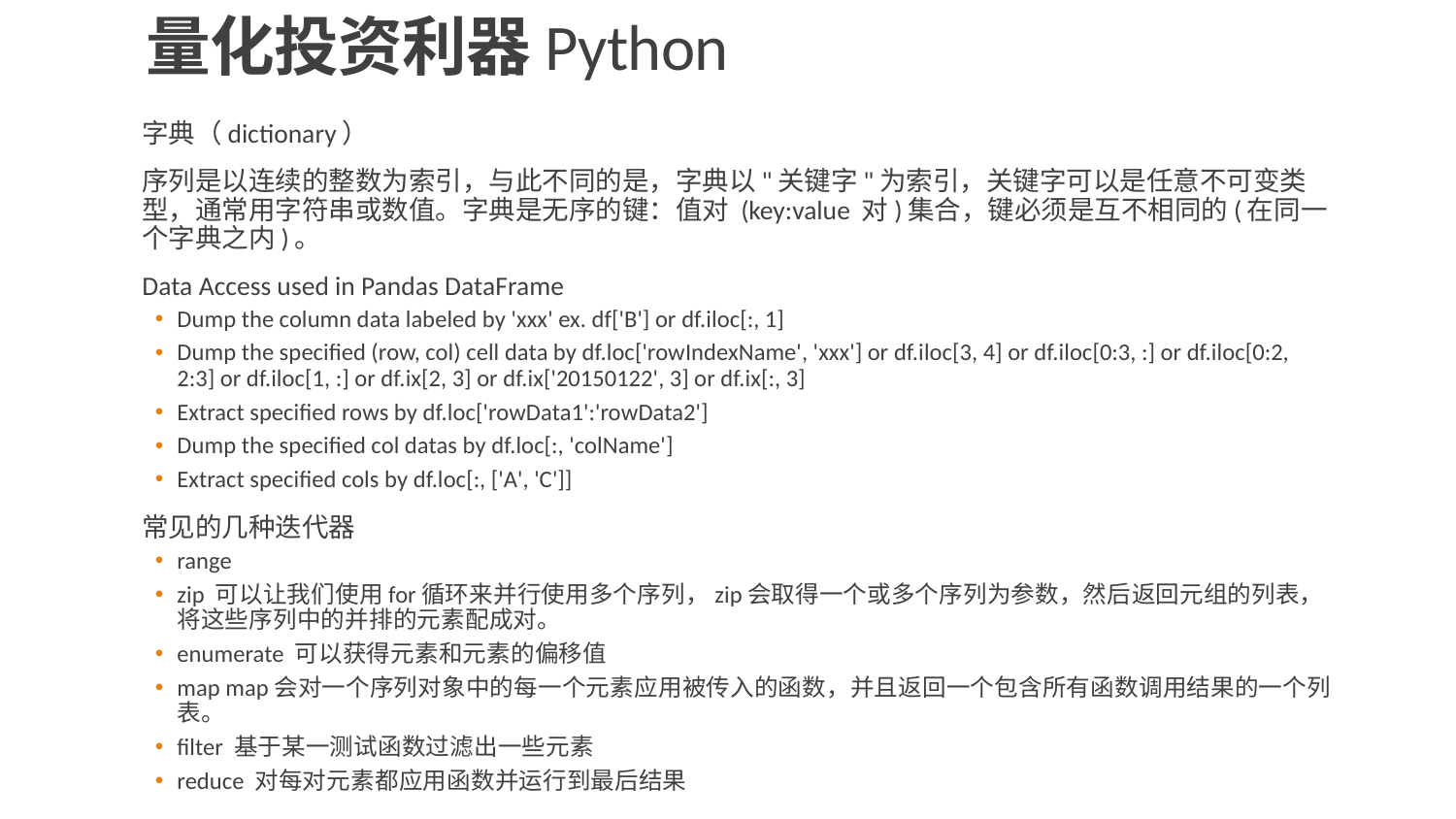

# 量化投资利器Python
字典（dictionary）
序列是以连续的整数为索引，与此不同的是，字典以"关键字"为索引，关键字可以是任意不可变类型，通常用字符串或数值。字典是无序的键：值对 (key:value 对)集合，键必须是互不相同的(在同一个字典之内)。
Data Access used in Pandas DataFrame
Dump the column data labeled by 'xxx' ex. df['B'] or df.iloc[:, 1]
Dump the specified (row, col) cell data by df.loc['rowIndexName', 'xxx'] or df.iloc[3, 4] or df.iloc[0:3, :] or df.iloc[0:2, 2:3] or df.iloc[1, :] or df.ix[2, 3] or df.ix['20150122', 3] or df.ix[:, 3]
Extract specified rows by df.loc['rowData1':'rowData2']
Dump the specified col datas by df.loc[:, 'colName']
Extract specified cols by df.loc[:, ['A', 'C']]
常见的几种迭代器
range
zip 可以让我们使用for循环来并行使用多个序列，zip会取得一个或多个序列为参数，然后返回元组的列表，将这些序列中的并排的元素配成对。
enumerate 可以获得元素和元素的偏移值
map map会对一个序列对象中的每一个元素应用被传入的函数，并且返回一个包含所有函数调用结果的一个列表。
filter 基于某一测试函数过滤出一些元素
reduce 对每对元素都应用函数并运行到最后结果
45